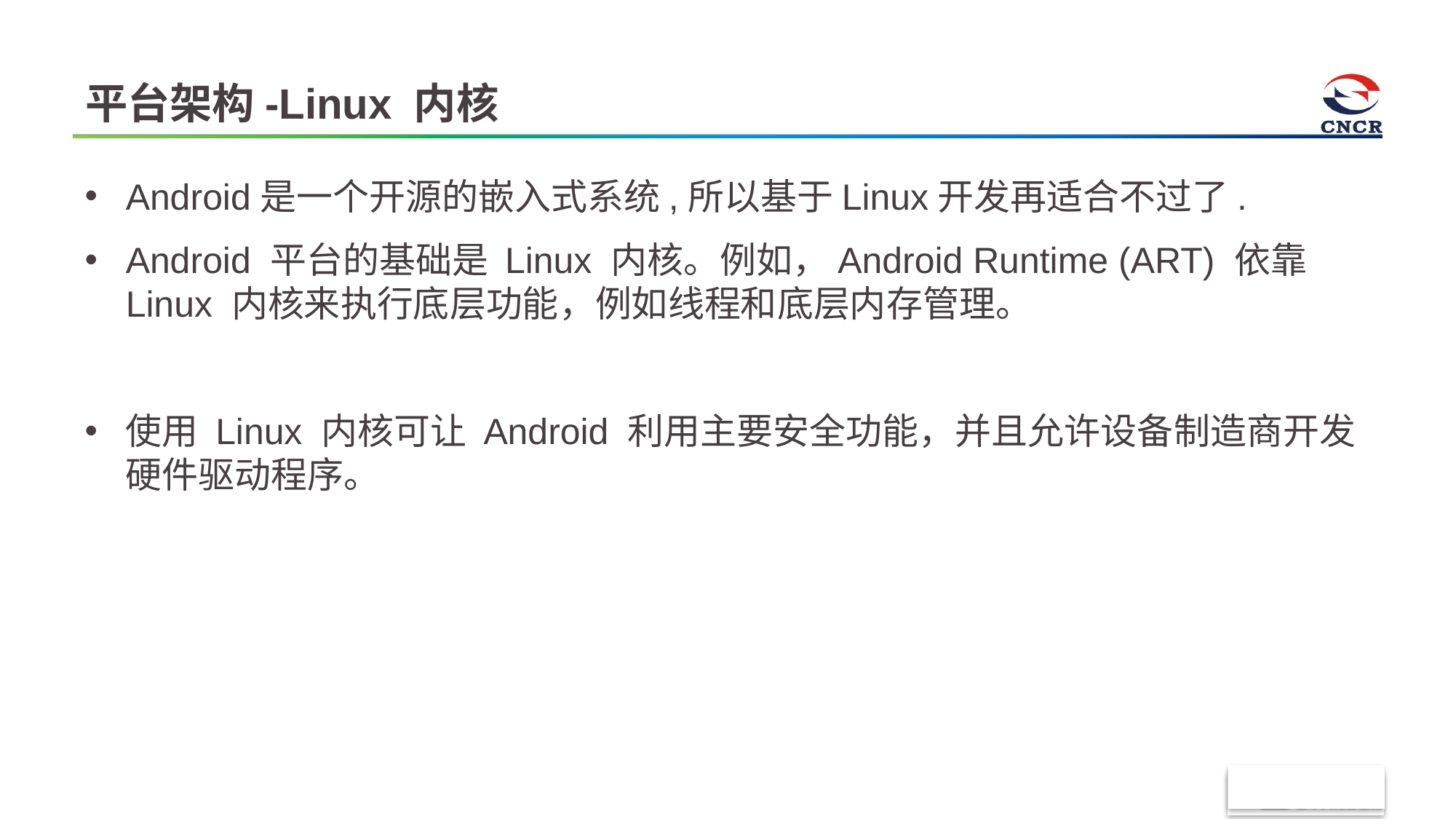

# 平台架构-Linux 内核
Android是一个开源的嵌入式系统,所以基于Linux开发再适合不过了.
Android 平台的基础是 Linux 内核。例如，Android Runtime (ART) 依靠 Linux 内核来执行底层功能，例如线程和底层内存管理。

使用 Linux 内核可让 Android 利用主要安全功能，并且允许设备制造商开发硬件驱动程序。